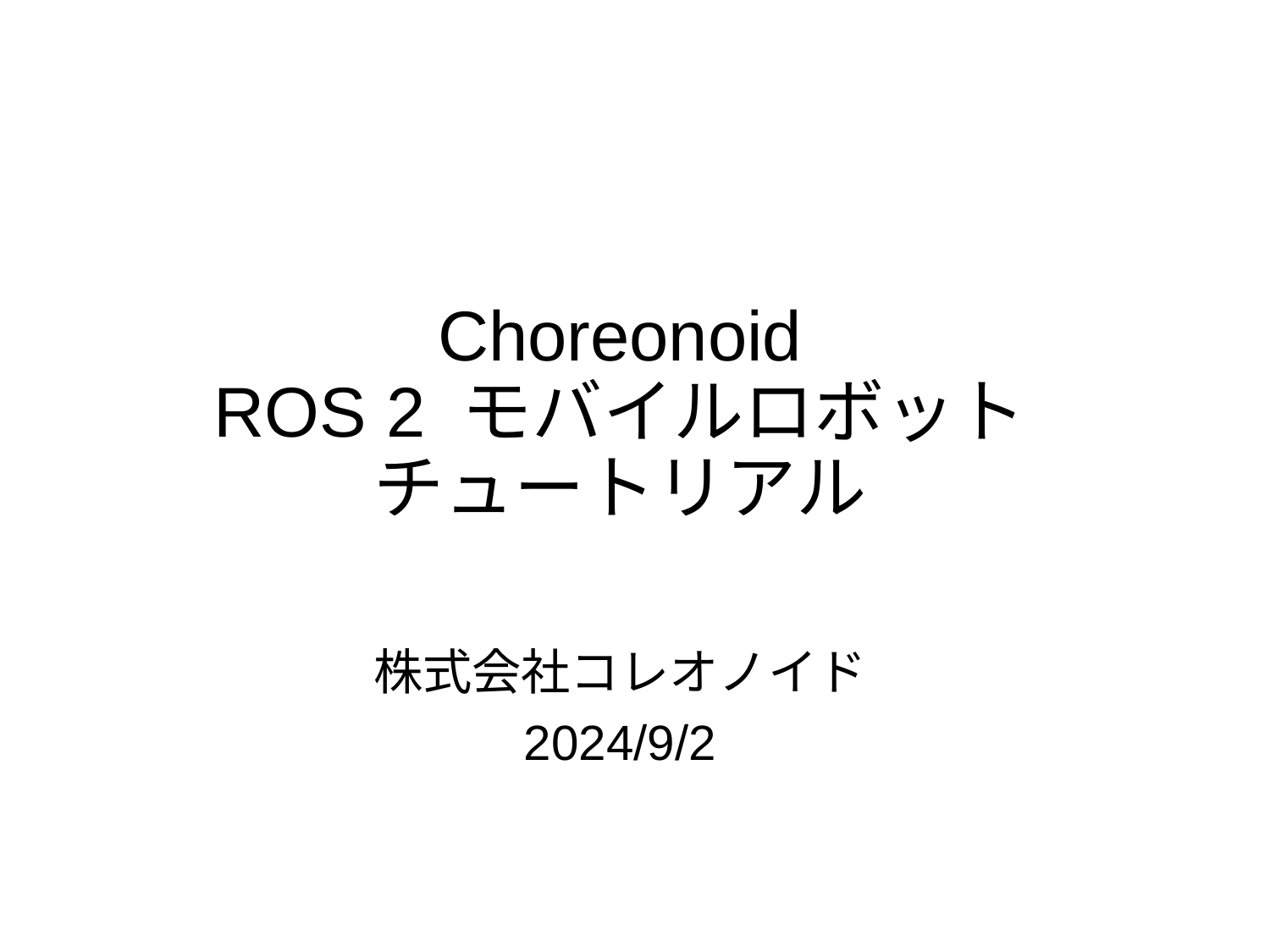

# Choreonoid ROS 2 モバイルロボット チュートリアル
株式会社コレオノイド
2024/9/2